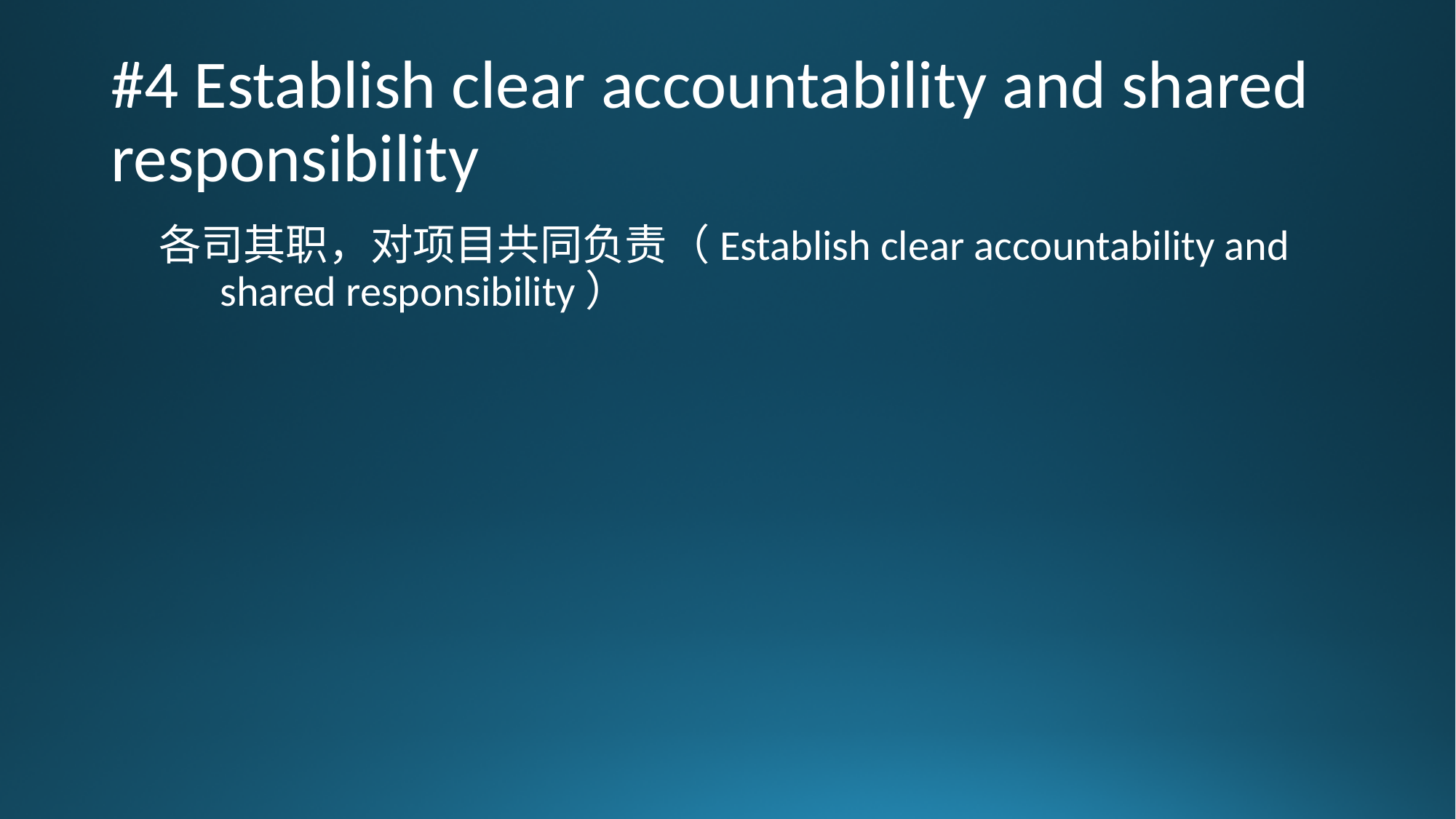

# #4 Establish clear accountability and shared responsibility
各司其职，对项目共同负责（Establish clear accountability and shared responsibility）